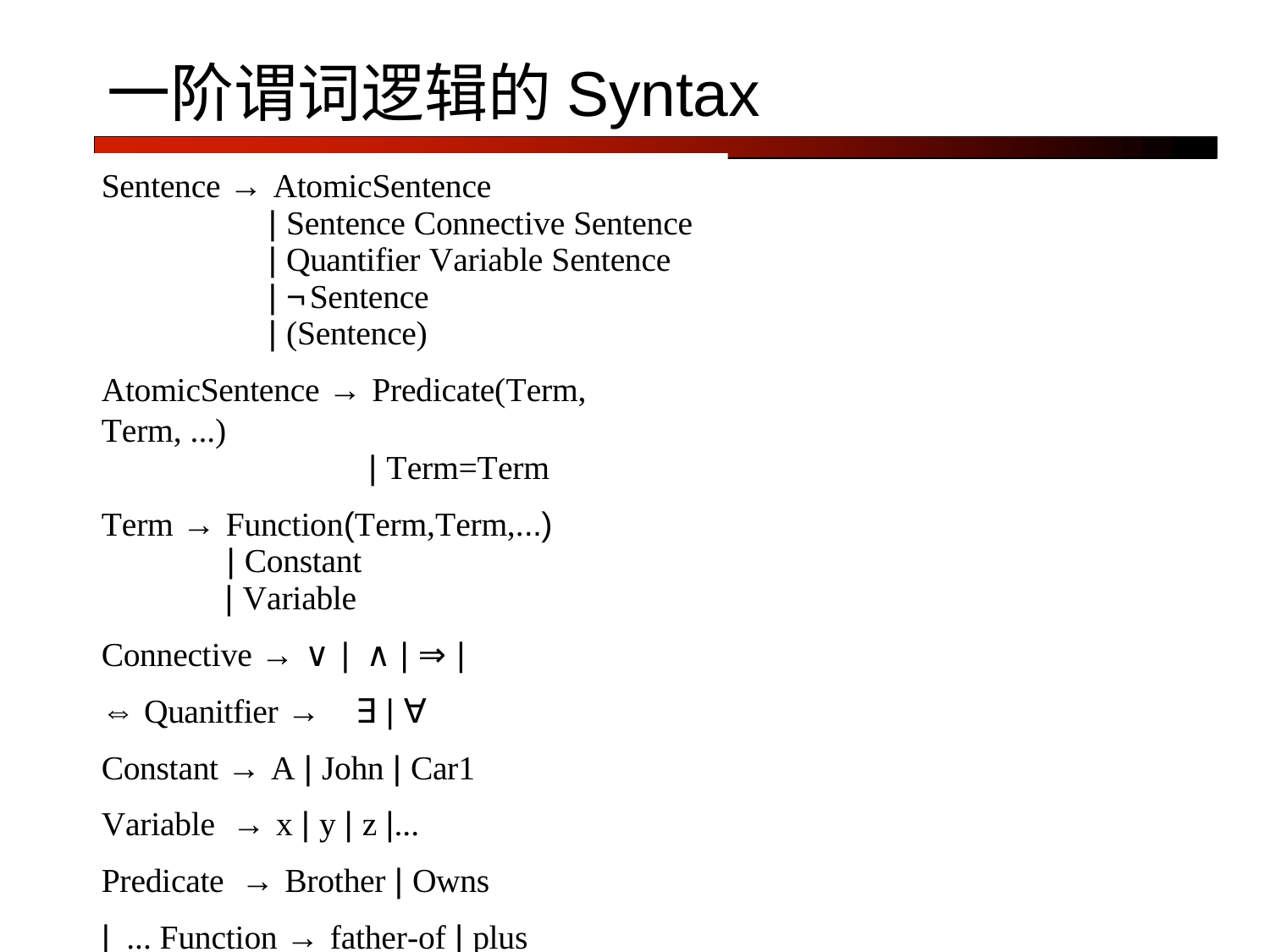

# 一阶谓词逻辑的Syntax

Sentence → AtomicSentence
| Sentence Connective Sentence
| Quantifier Variable Sentence
| ¬Sentence
| (Sentence)

AtomicSentence → Predicate(Term, Term, ...)
| Term=Term

Term → Function(Term,Term,...)
| Constant
| Variable
Connective → ∨  |  ∧ | ⇒ |  ⇔ Quanitfier →	∃ | ∀   Constant → A | John | Car1 Variable  → x | y | z |...
Predicate  → Brother | Owns |  ... Function → father-of | plus | ...